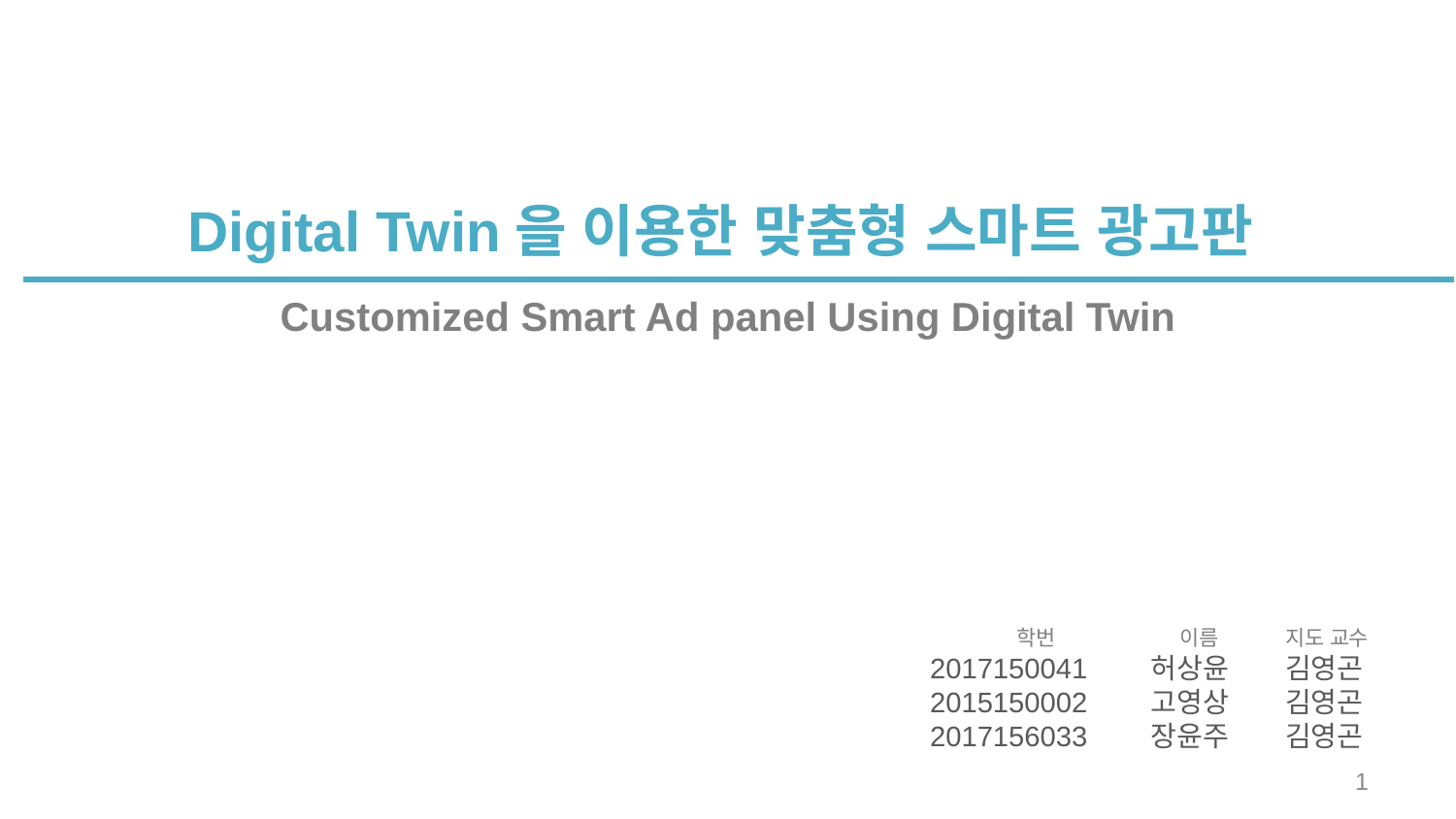

Digital Twin을 이용한 맞춤형 스마트 광고판
Customized Smart Ad panel Using Digital Twin
              학번	                  이름	           지도 교수
2017150041       허상윤       김영곤
2015150002       고영상       김영곤
2017156033       장윤주       김영곤
1